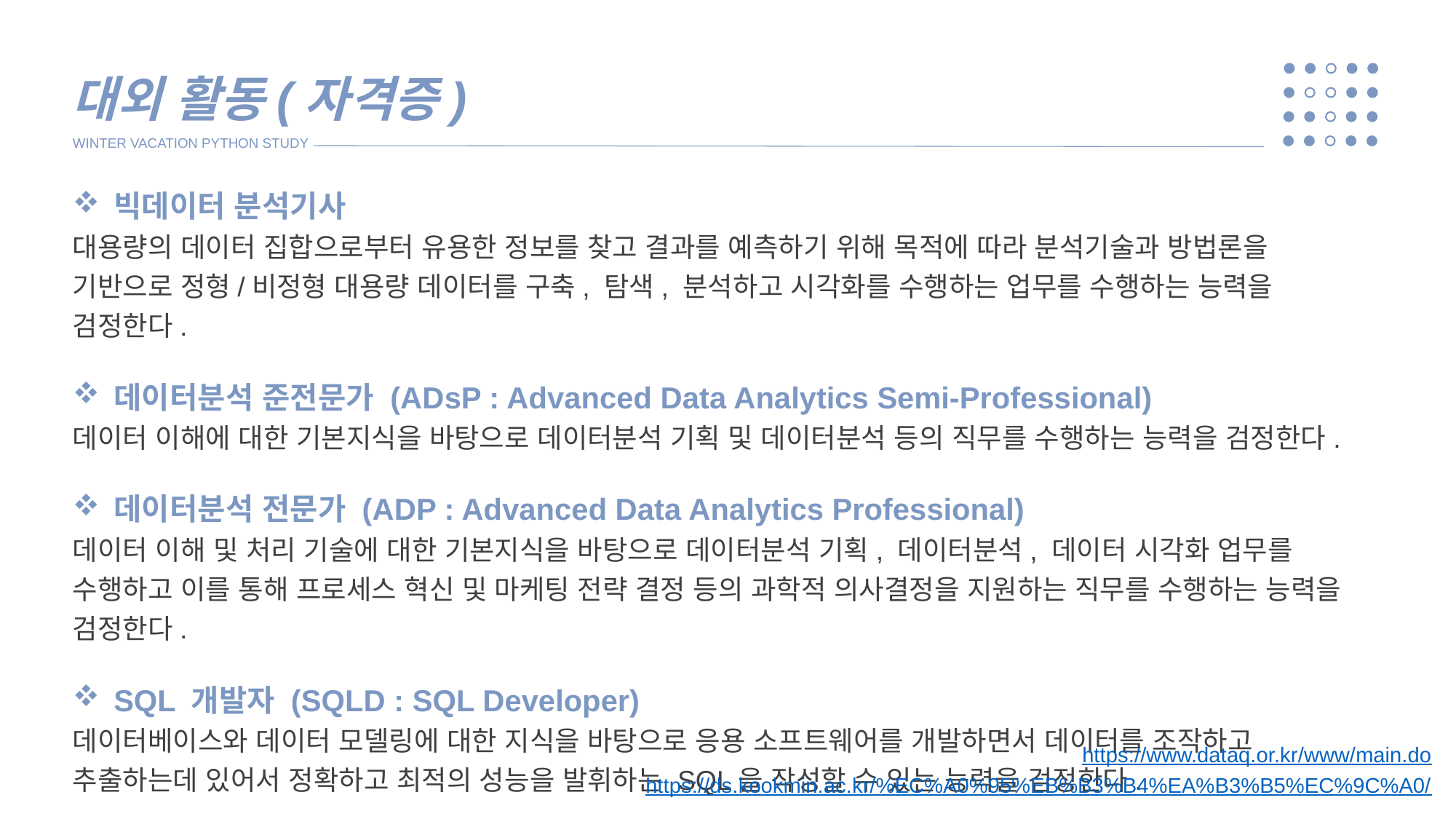

대외 활동(자격증)
WINTER VACATION PYTHON STUDY

빅데이터 분석기사
대용량의 데이터 집합으로부터 유용한 정보를 찾고 결과를 예측하기 위해 목적에 따라 분석기술과 방법론을 기반으로 정형/비정형 대용량 데이터를 구축, 탐색, 분석하고 시각화를 수행하는 업무를 수행하는 능력을 검정한다.
데이터분석 준전문가 (ADsP : Advanced Data Analytics Semi-Professional)
데이터 이해에 대한 기본지식을 바탕으로 데이터분석 기획 및 데이터분석 등의 직무를 수행하는 능력을 검정한다.
데이터분석 전문가 (ADP : Advanced Data Analytics Professional)
데이터 이해 및 처리 기술에 대한 기본지식을 바탕으로 데이터분석 기획, 데이터분석, 데이터 시각화 업무를 수행하고 이를 통해 프로세스 혁신 및 마케팅 전략 결정 등의 과학적 의사결정을 지원하는 직무를 수행하는 능력을 검정한다.
SQL 개발자 (SQLD : SQL Developer)
데이터베이스와 데이터 모델링에 대한 지식을 바탕으로 응용 소프트웨어를 개발하면서 데이터를 조작하고 추출하는데 있어서 정확하고 최적의 성능을 발휘하는 SQL을 작성할 수 있는 능력을 검정한다.
https://www.dataq.or.kr/www/main.do
https://ds.kookmin.ac.kr/%EC%A0%95%EB%B3%B4%EA%B3%B5%EC%9C%A0/